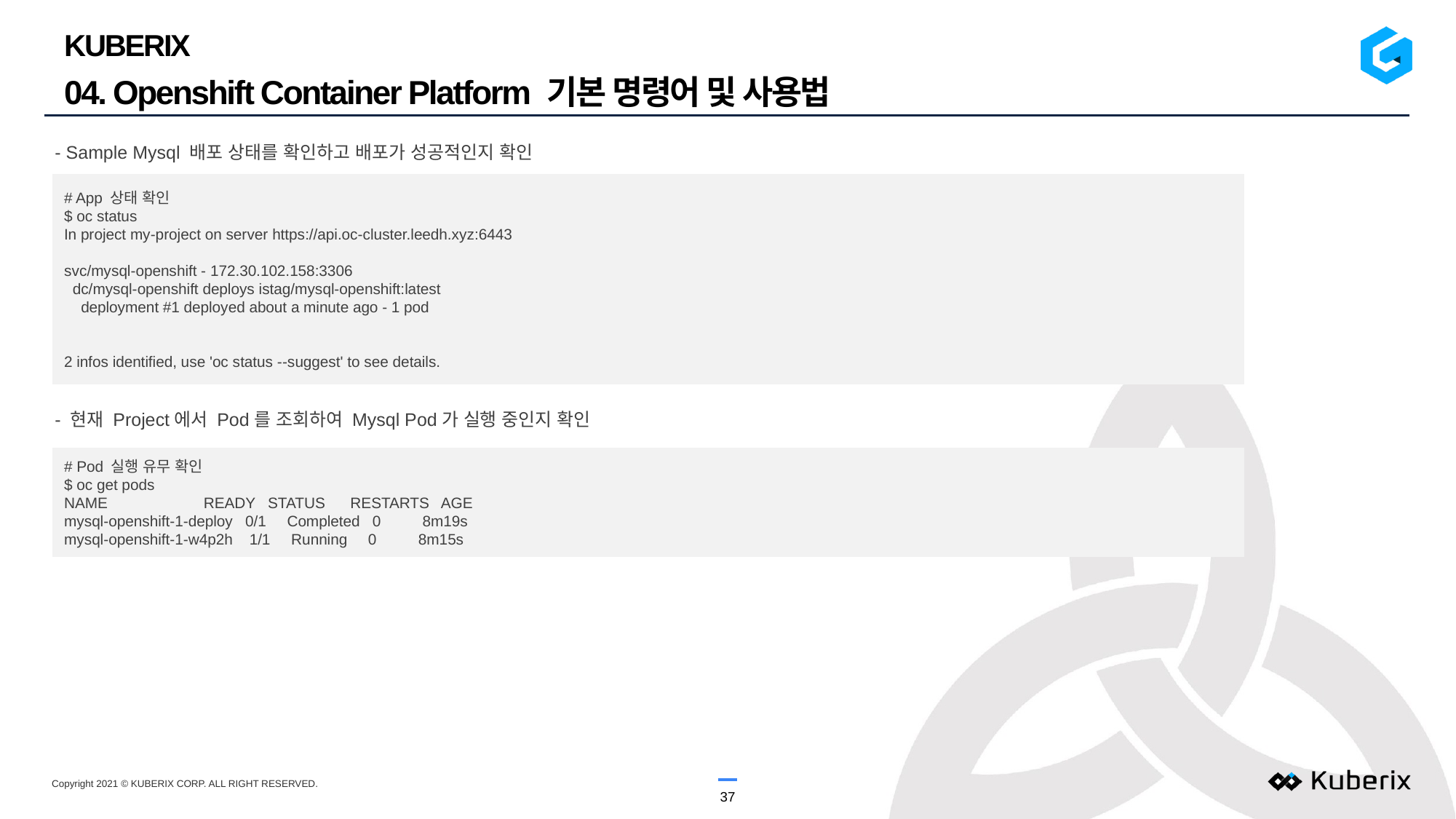

KUBERIX
04. Openshift Container Platform 기본 명령어 및 사용법
- Sample Mysql 배포 상태를 확인하고 배포가 성공적인지 확인
# App 상태 확인
$ oc status
In project my-project on server https://api.oc-cluster.leedh.xyz:6443

svc/mysql-openshift - 172.30.102.158:3306
  dc/mysql-openshift deploys istag/mysql-openshift:latest
    deployment #1 deployed about a minute ago - 1 pod

2 infos identified, use 'oc status --suggest' to see details.
- 현재 Project에서 Pod를 조회하여 Mysql Pod가 실행 중인지 확인
# Pod 실행 유무 확인
$ oc get pods
NAME                       READY   STATUS      RESTARTS   AGE
mysql-openshift-1-deploy   0/1     Completed   0          8m19s
mysql-openshift-1-w4p2h    1/1     Running     0          8m15s